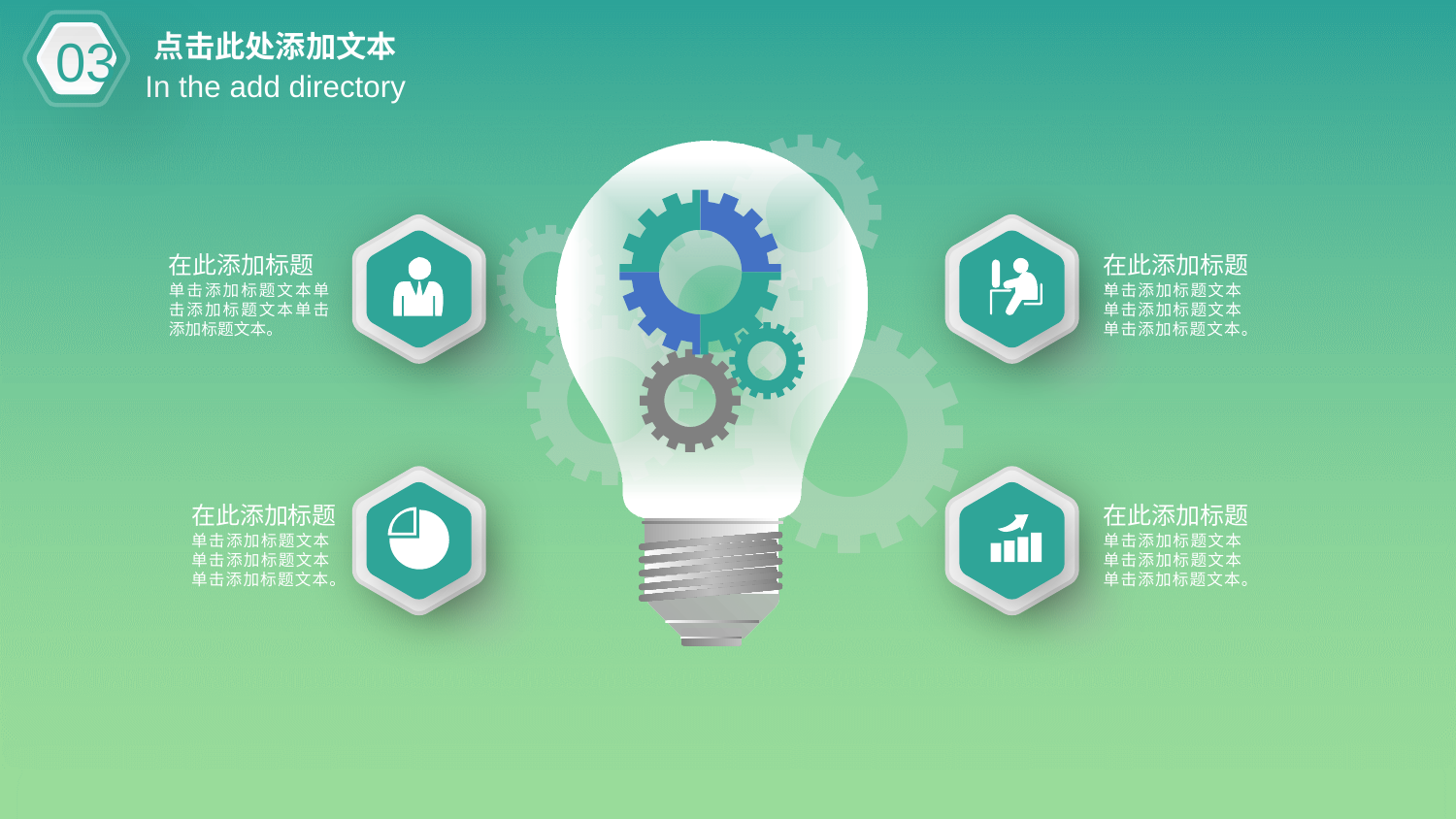

03
点击此处添加文本
In the add directory

在此添加标题
单击添加标题文本单击添加标题文本单击添加标题文本。
在此添加标题`
单击添加标题文本单击添加标题文本单击添加标题文本。

在此添加标题
单击添加标题文本单击添加标题文本单击添加标题文本。
在此添加标题
单击添加标题文本单击添加标题文本单击添加标题文本。